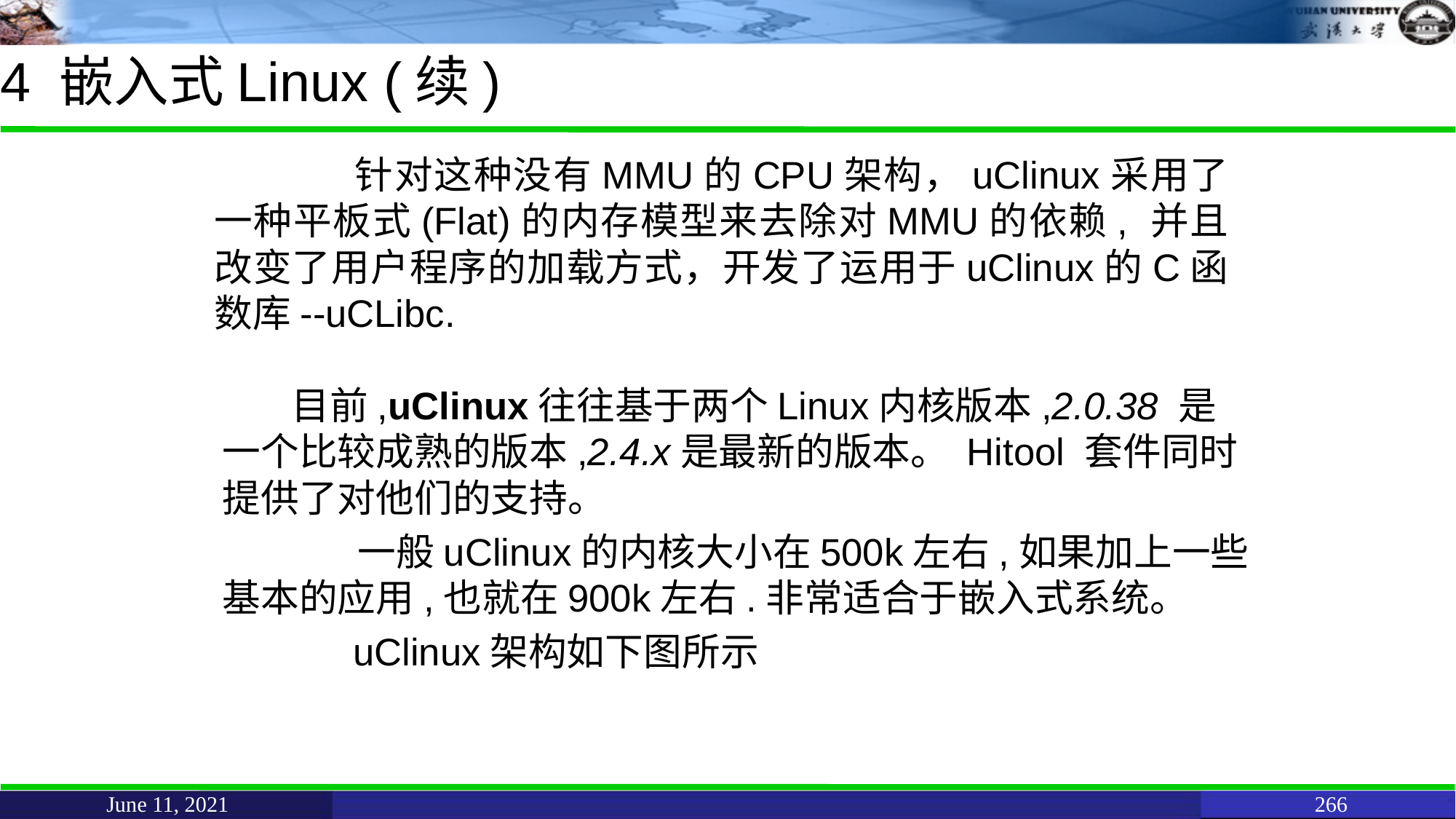

# 4 嵌入式Linux (续)
		  针对这种没有MMU的CPU架构，uClinux采用了一种平板式(Flat)的内存模型来去除对MMU的依赖, 并且改变了用户程序的加载方式，开发了运用于uClinux的C函数库--uCLibc.

	       目前,uClinux往往基于两个Linux内核版本,2.0.38 是一个比较成熟的版本,2.4.x是最新的版本。 Hitool 套件同时提供了对他们的支持。
		  一般uClinux的内核大小在500k左右,如果加上一些基本的应用,也就在900k左右.非常适合于嵌入式系统。
		  uClinux架构如下图所示
June 11, 2021

266